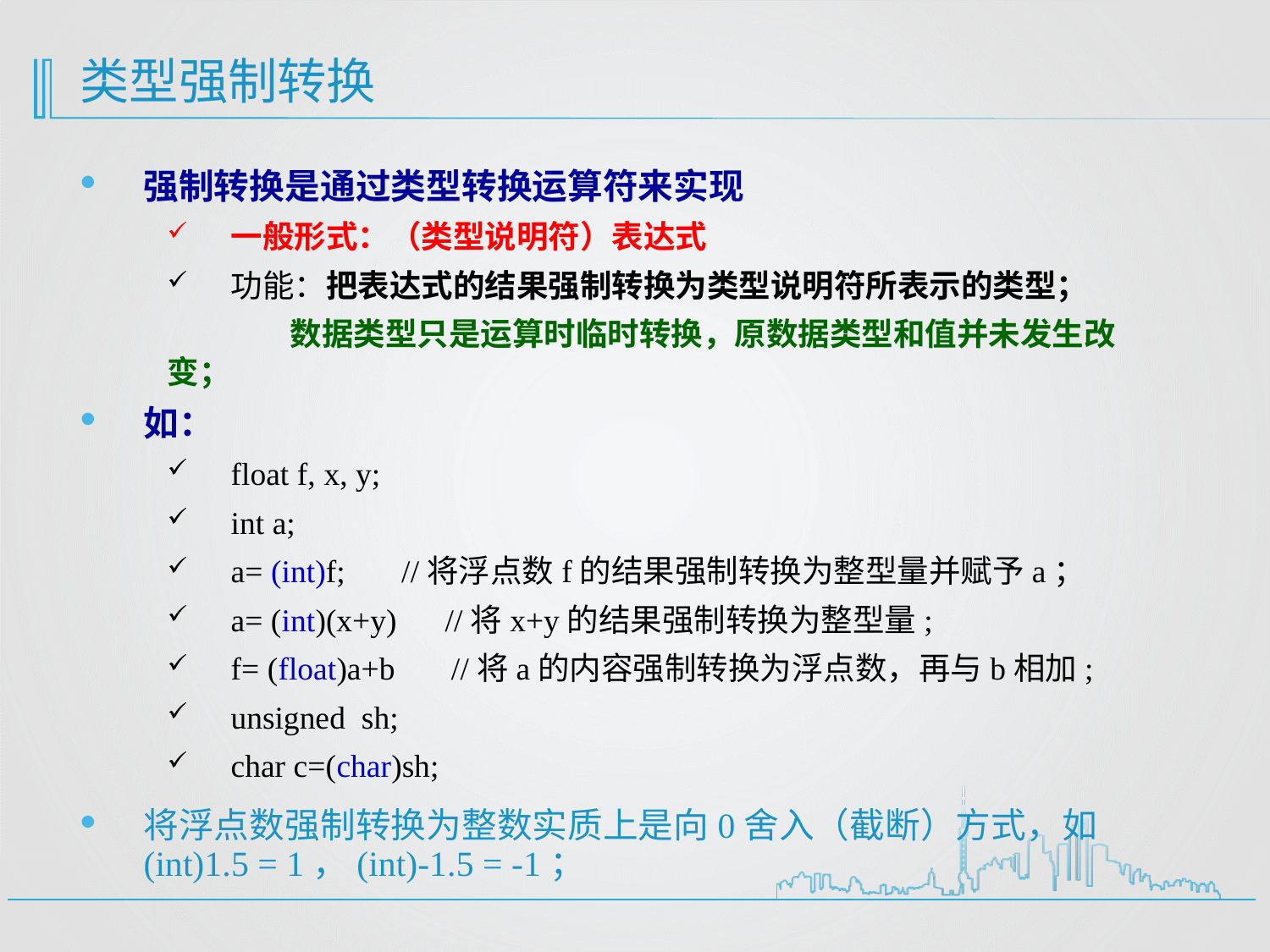

# 类型强制转换
强制转换是通过类型转换运算符来实现
一般形式：（类型说明符）表达式
功能：把表达式的结果强制转换为类型说明符所表示的类型；
                数据类型只是运算时临时转换，原数据类型和值并未发生改变；
如：
float f, x, y;
int a;
a= (int)f;       //将浮点数f的结果强制转换为整型量并赋予a；
a= (int)(x+y)      //将x+y的结果强制转换为整型量;
f= (float)a+b       //将a的内容强制转换为浮点数，再与b相加;
unsigned  sh;
char c=(char)sh;
将浮点数强制转换为整数实质上是向0舍入（截断）方式，如(int)1.5 = 1，(int)-1.5 = -1；